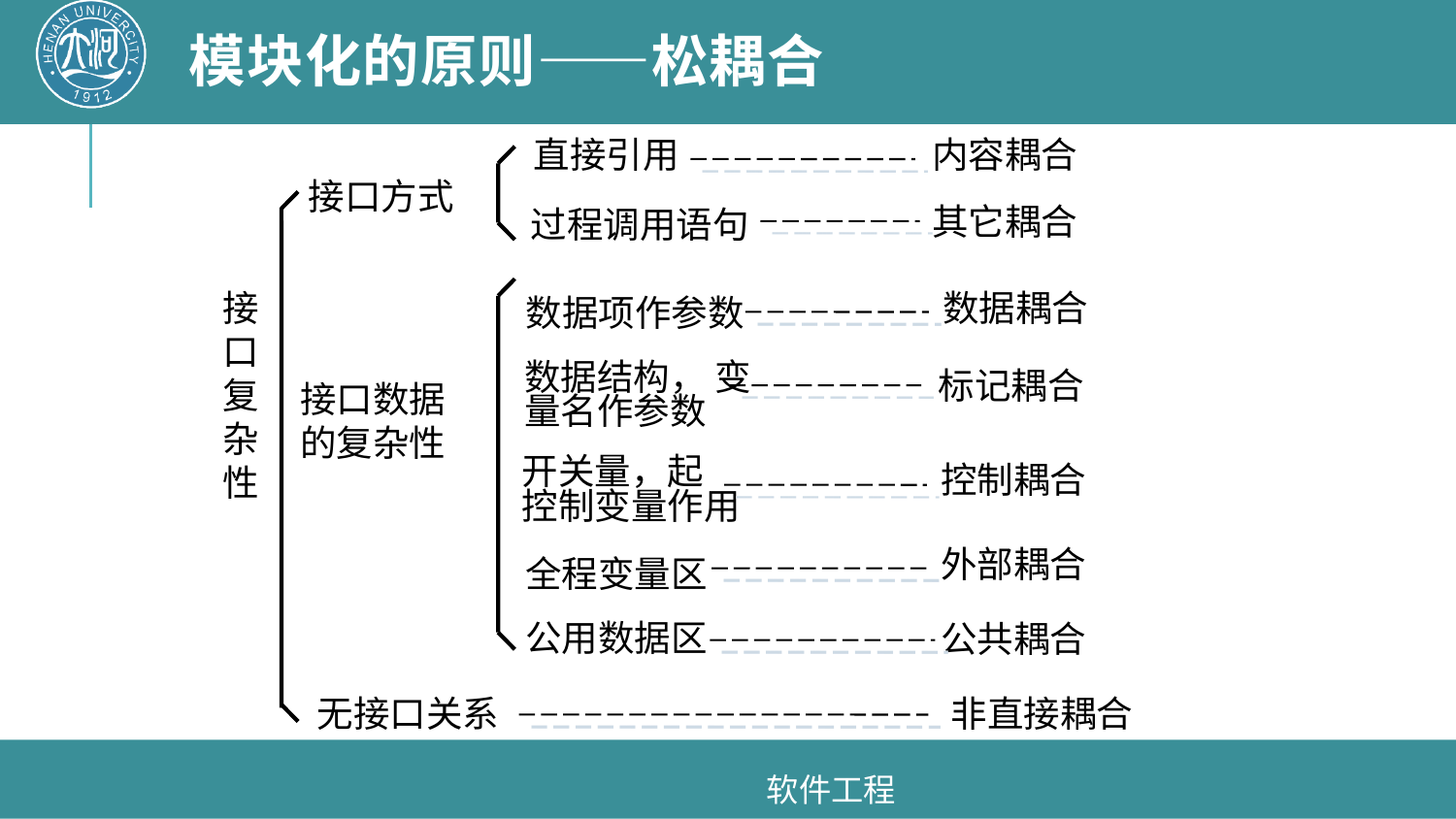

# 模块化的原则——松耦合
直接引用
内容耦合

接口方式

其它耦合
过程调用语句

接
口
复
杂
性
数据耦合
数据项作参数

数据结构， 变量名作参数
标记耦合
接口数据
的复杂性

开关量，起
控制变量作用
控制耦合

外部耦合
全程变量区

公共耦合
公用数据区

非直接耦合
无接口关系

软件工程
165